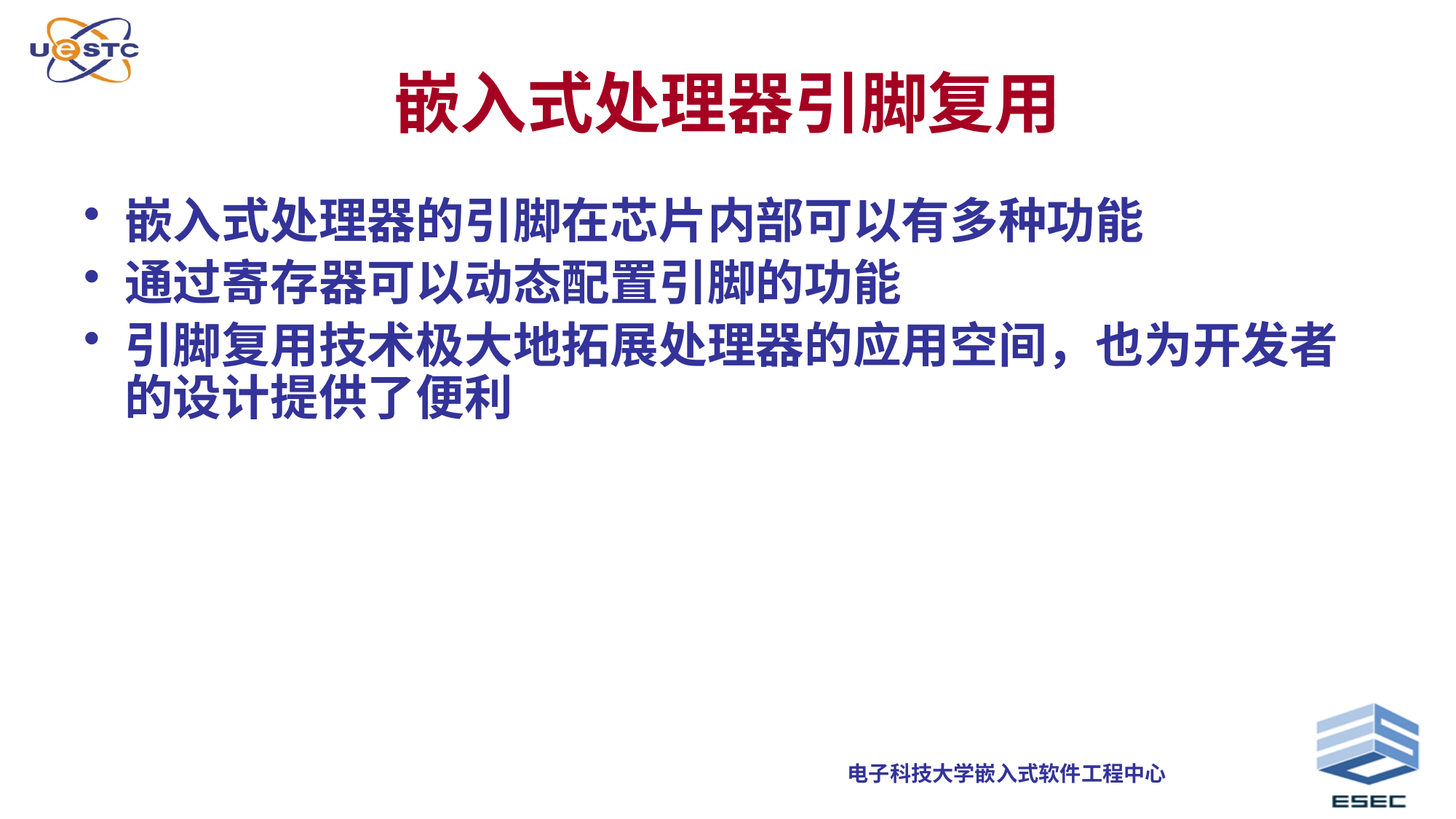

# 嵌入式处理器引脚复用
嵌入式处理器的引脚在芯片内部可以有多种功能
通过寄存器可以动态配置引脚的功能
引脚复用技术极大地拓展处理器的应用空间，也为开发者的设计提供了便利